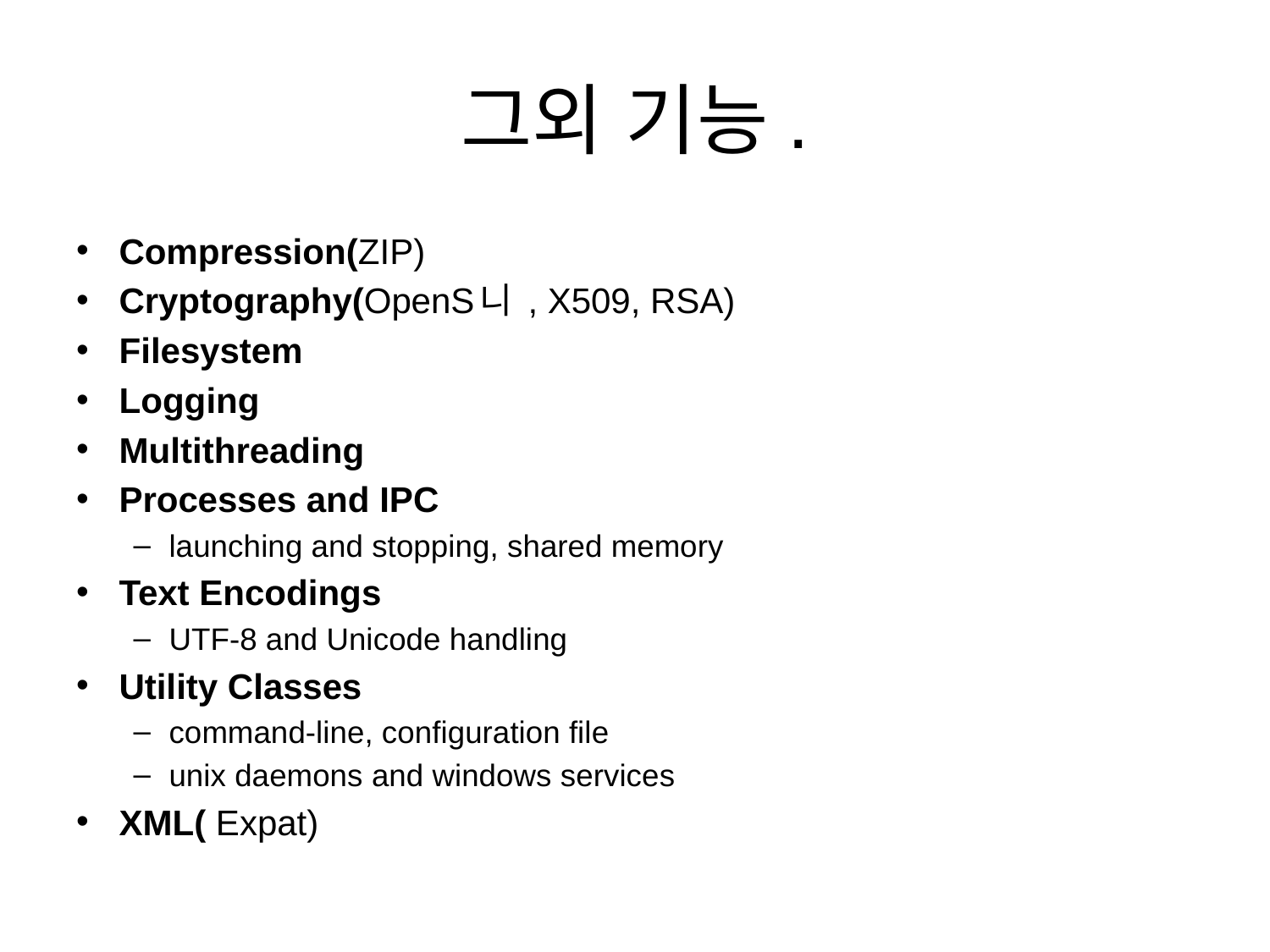

# 그외 기능.
Compression(ZIP)
Cryptography(OpenS니 , X509, RSA)
Filesystem
Logging
Multithreading
Processes and IPC
launching and stopping, shared memory
Text Encodings
UTF-8 and Unicode handling
Utility Classes
command-line, configuration file
unix daemons and windows services
XML( Expat)